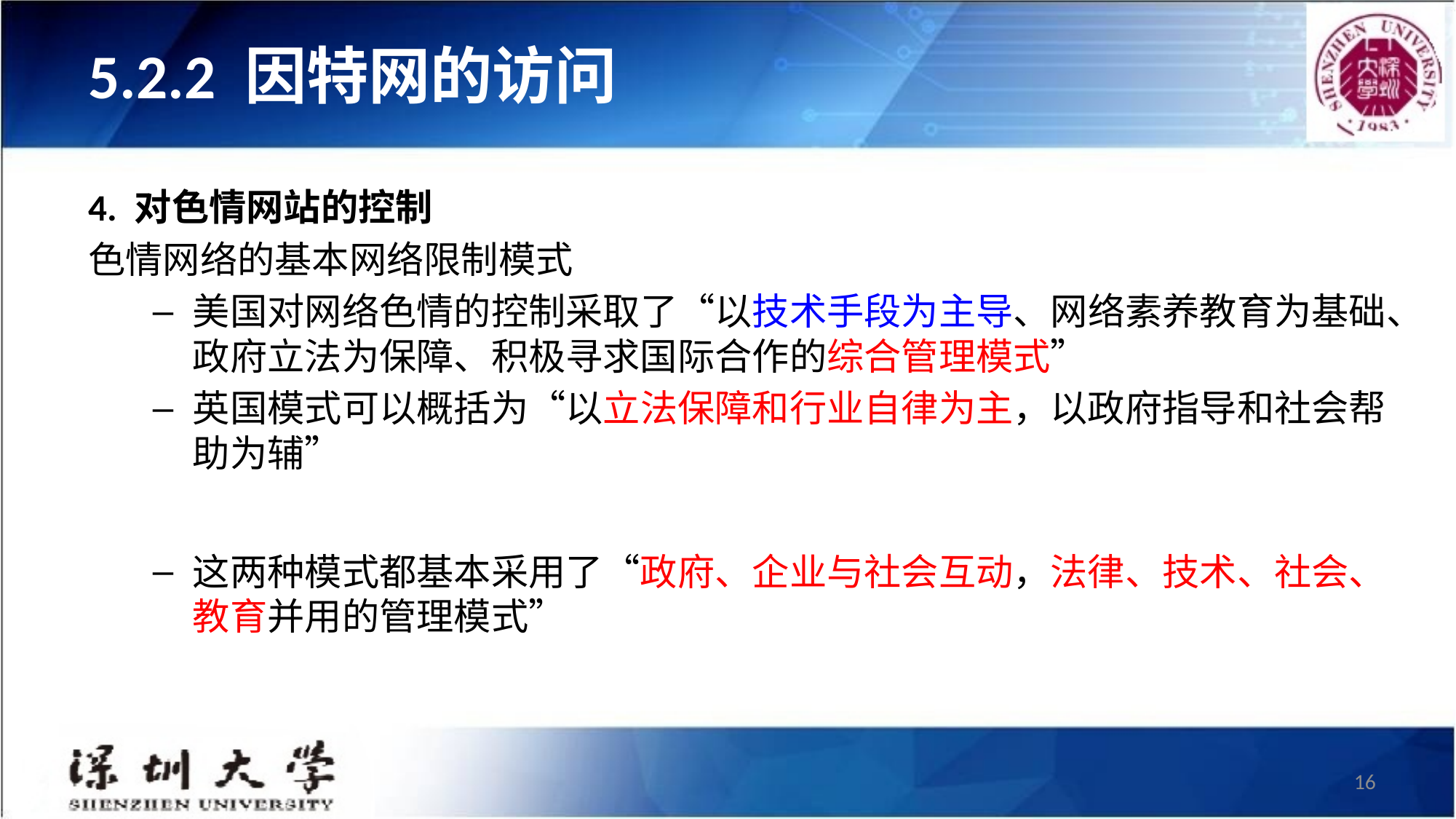

# 5.2.2 因特网的访问
4. 对色情网站的控制
色情网络的基本网络限制模式
美国对网络色情的控制采取了“以技术手段为主导、网络素养教育为基础、政府立法为保障、积极寻求国际合作的综合管理模式”
英国模式可以概括为“以立法保障和行业自律为主，以政府指导和社会帮助为辅”

这两种模式都基本采用了“政府、企业与社会互动，法律、技术、社会、教育并用的管理模式”
16